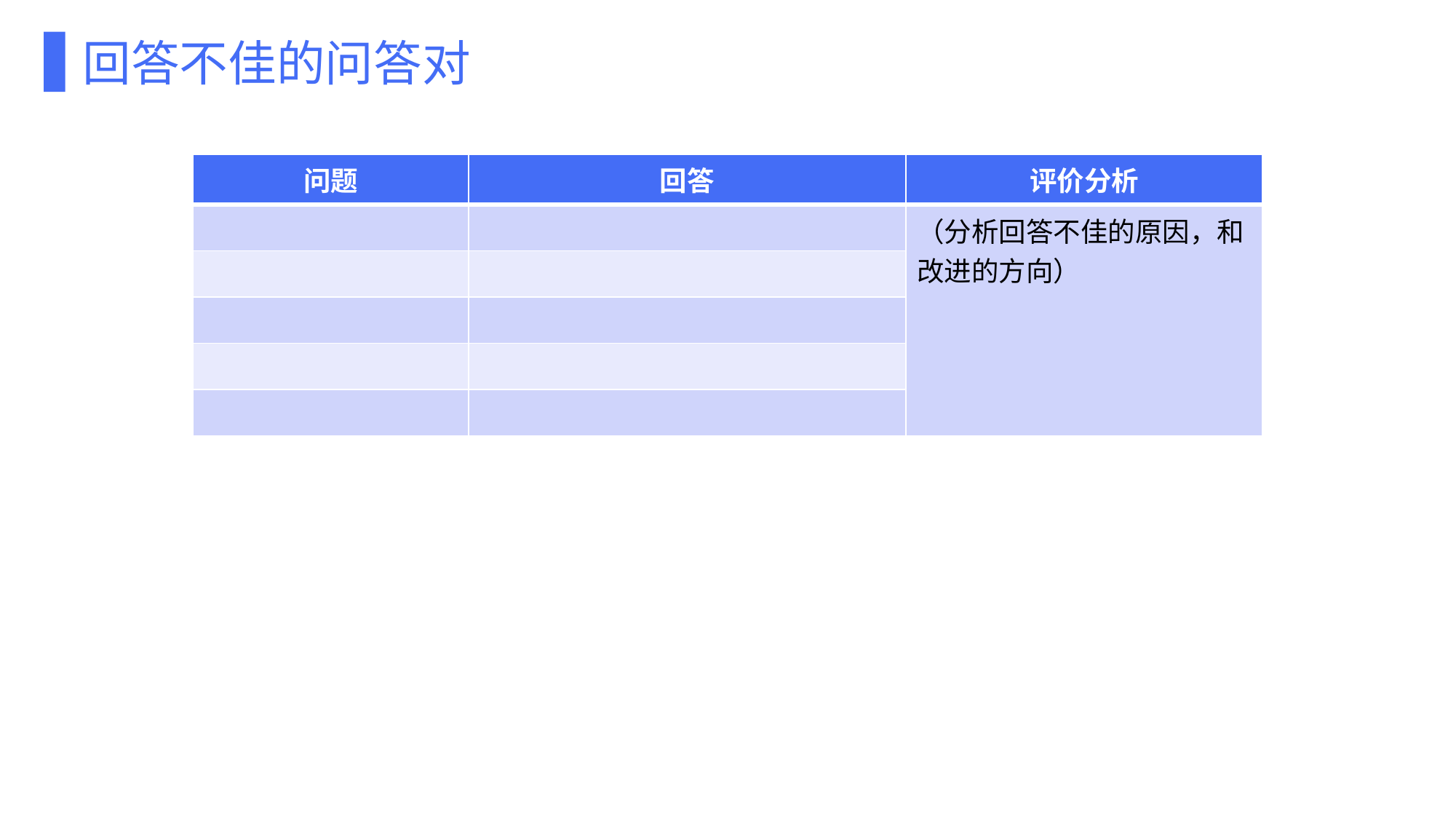

回答不佳的问答对
| 问题 | 回答 | 评价分析 |
| --- | --- | --- |
|  |  | （分析回答不佳的原因，和改进的方向） |
|  |  |  |
|  |  |  |
|  |  |  |
|  |  |  |